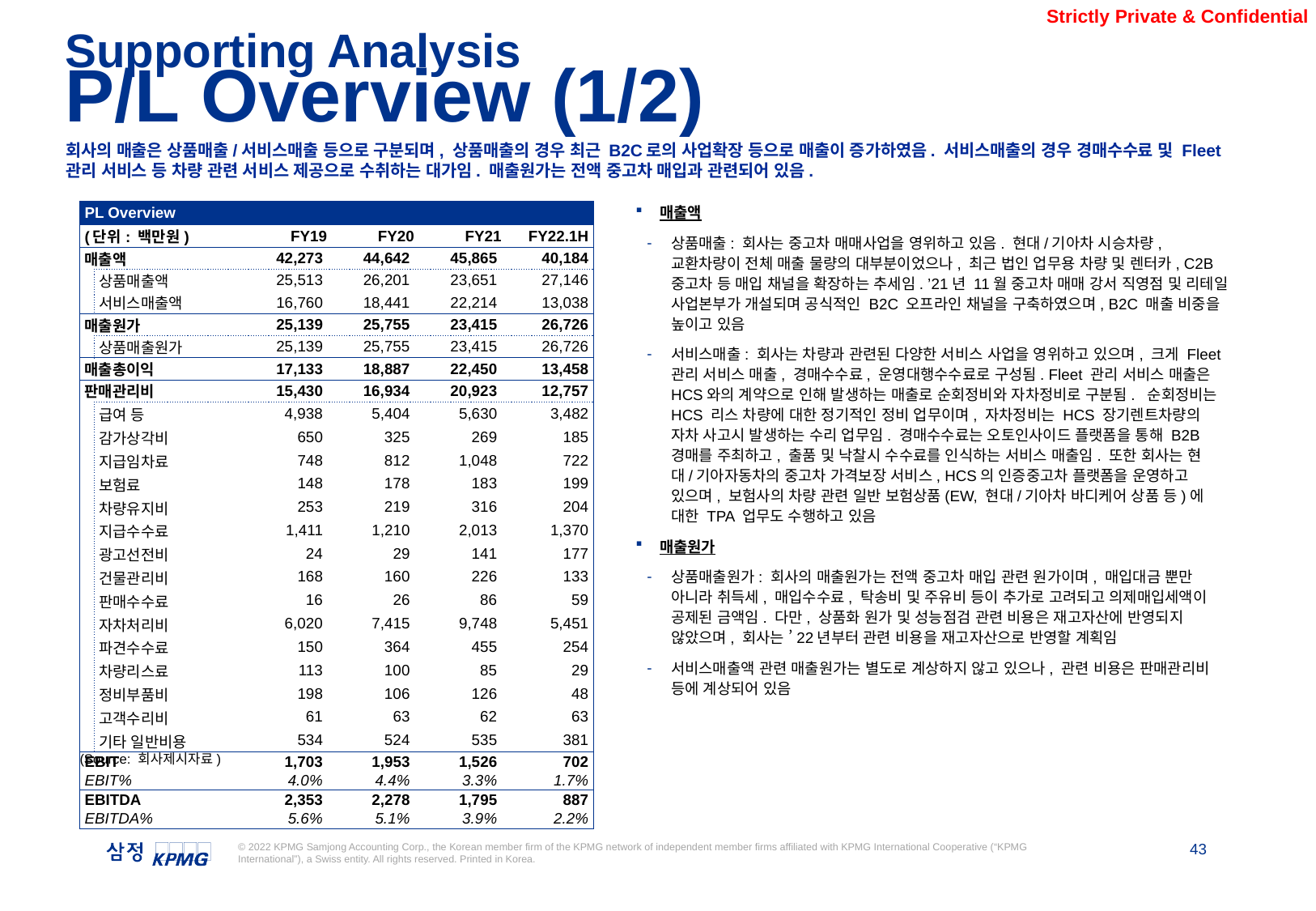

Supporting Analysis
P/L Overview (1/2)
회사의 매출은 상품매출/서비스매출 등으로 구분되며, 상품매출의 경우 최근 B2C로의 사업확장 등으로 매출이 증가하였음. 서비스매출의 경우 경매수수료 및 Fleet 관리 서비스 등 차량 관련 서비스 제공으로 수취하는 대가임. 매출원가는 전액 중고차 매입과 관련되어 있음.
| PL Overview |  |  |  |  |  |
| --- | --- | --- | --- | --- | --- |
| (단위: 백만원) |  | FY19 | FY20 | FY21 | FY22.1H |
| 매출액 |  | 42,273 | 44,642 | 45,865 | 40,184 |
|  | 상품매출액 | 25,513 | 26,201 | 23,651 | 27,146 |
|  | 서비스매출액 | 16,760 | 18,441 | 22,214 | 13,038 |
| 매출원가 |  | 25,139 | 25,755 | 23,415 | 26,726 |
|  | 상품매출원가 | 25,139 | 25,755 | 23,415 | 26,726 |
| 매출총이익 |  | 17,133 | 18,887 | 22,450 | 13,458 |
| 판매관리비 |  | 15,430 | 16,934 | 20,923 | 12,757 |
|  | 급여 등 | 4,938 | 5,404 | 5,630 | 3,482 |
|  | 감가상각비 | 650 | 325 | 269 | 185 |
|  | 지급임차료 | 748 | 812 | 1,048 | 722 |
|  | 보험료 | 148 | 178 | 183 | 199 |
|  | 차량유지비 | 253 | 219 | 316 | 204 |
|  | 지급수수료 | 1,411 | 1,210 | 2,013 | 1,370 |
|  | 광고선전비 | 24 | 29 | 141 | 177 |
|  | 건물관리비 | 168 | 160 | 226 | 133 |
|  | 판매수수료 | 16 | 26 | 86 | 59 |
|  | 자차처리비 | 6,020 | 7,415 | 9,748 | 5,451 |
|  | 파견수수료 | 150 | 364 | 455 | 254 |
|  | 차량리스료 | 113 | 100 | 85 | 29 |
|  | 정비부품비 | 198 | 106 | 126 | 48 |
|  | 고객수리비 | 61 | 63 | 62 | 63 |
|  | 기타 일반비용 | 534 | 524 | 535 | 381 |
| EBIT |  | 1,703 | 1,953 | 1,526 | 702 |
| EBIT% |  | 4.0% | 4.4% | 3.3% | 1.7% |
| EBITDA |  | 2,353 | 2,278 | 1,795 | 887 |
| EBITDA% |  | 5.6% | 5.1% | 3.9% | 2.2% |
매출액
상품매출: 회사는 중고차 매매사업을 영위하고 있음. 현대/기아차 시승차량, 교환차량이 전체 매출 물량의 대부분이었으나, 최근 법인 업무용 차량 및 렌터카, C2B 중고차 등 매입 채널을 확장하는 추세임. ’21년 11월 중고차 매매 강서 직영점 및 리테일 사업본부가 개설되며 공식적인 B2C 오프라인 채널을 구축하였으며, B2C 매출 비중을 높이고 있음
서비스매출: 회사는 차량과 관련된 다양한 서비스 사업을 영위하고 있으며, 크게 Fleet 관리 서비스 매출, 경매수수료, 운영대행수수료로 구성됨. Fleet 관리 서비스 매출은 HCS와의 계약으로 인해 발생하는 매출로 순회정비와 자차정비로 구분됨.  순회정비는 HCS 리스 차량에 대한 정기적인 정비 업무이며, 자차정비는 HCS 장기렌트차량의 자차 사고시 발생하는 수리 업무임. 경매수수료는 오토인사이드 플랫폼을 통해 B2B 경매를 주최하고, 출품 및 낙찰시 수수료를 인식하는 서비스 매출임. 또한 회사는 현대/기아자동차의 중고차 가격보장 서비스, HCS의 인증중고차 플랫폼을 운영하고 있으며, 보험사의 차량 관련 일반 보험상품(EW, 현대/기아차 바디케어 상품 등)에 대한 TPA 업무도 수행하고 있음
매출원가
상품매출원가: 회사의 매출원가는 전액 중고차 매입 관련 원가이며, 매입대금 뿐만 아니라 취득세, 매입수수료, 탁송비 및 주유비 등이 추가로 고려되고 의제매입세액이 공제된 금액임. 다만, 상품화 원가 및 성능점검 관련 비용은 재고자산에 반영되지 않았으며, 회사는 ’22년부터 관련 비용을 재고자산으로 반영할 계획임
서비스매출액 관련 매출원가는 별도로 계상하지 않고 있으나, 관련 비용은 판매관리비 등에 계상되어 있음

(Source: 회사제시자료)